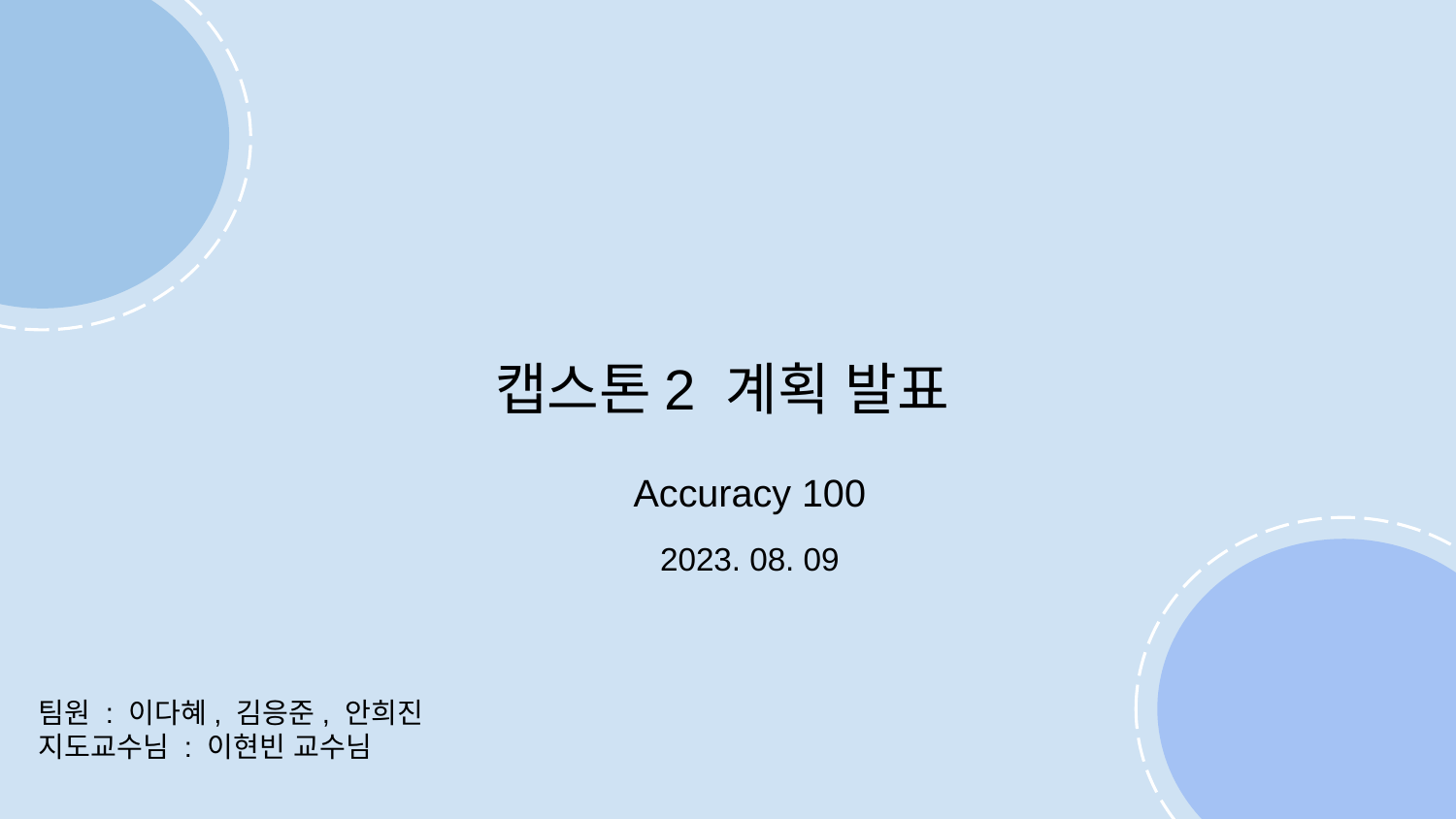

캡스톤2 계획 발표
Accuracy 100

2023. 08. 09

팀원 : 이다혜, 김응준, 안희진
지도교수님 : 이현빈 교수님